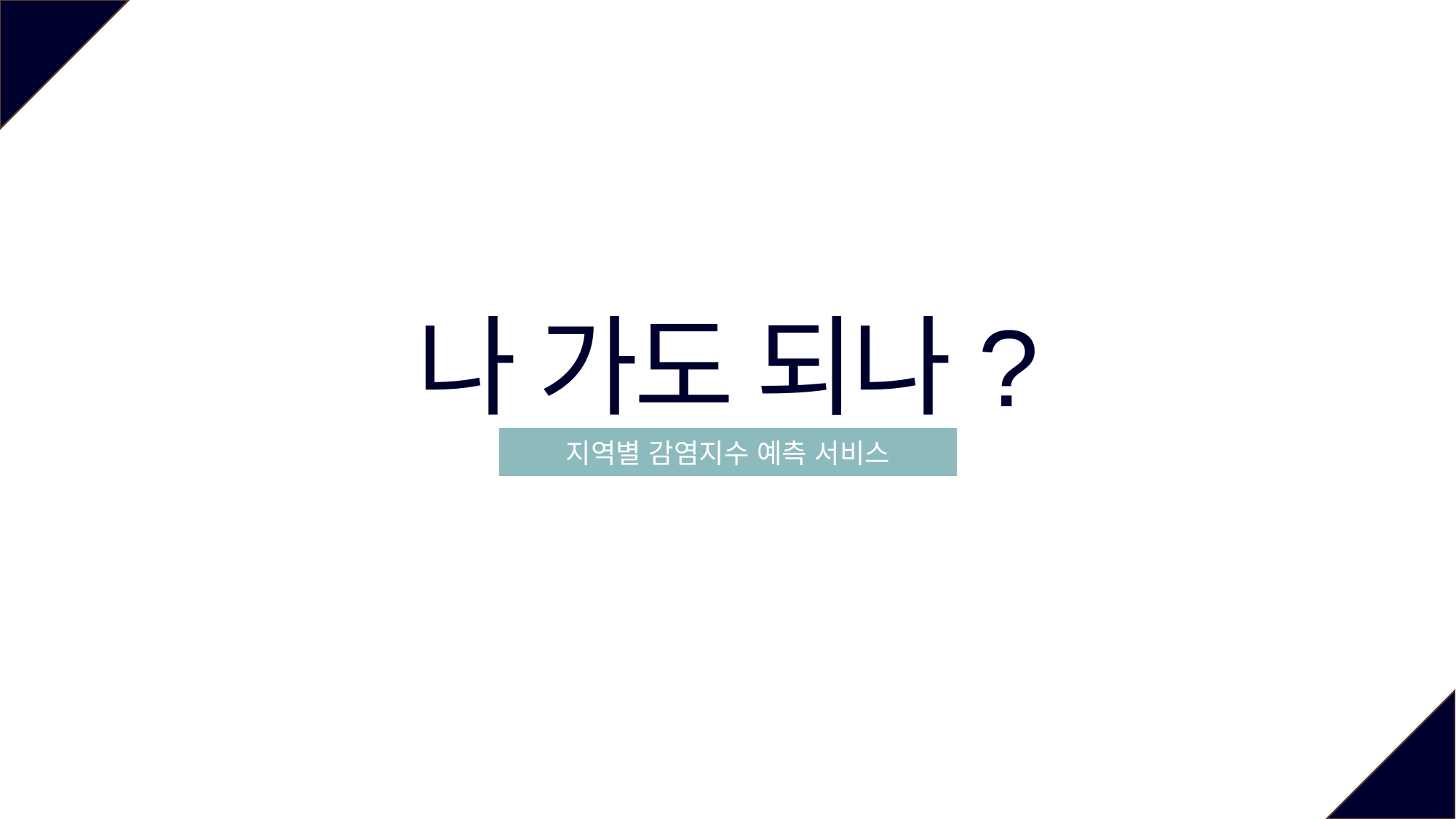

나 가도 되나?
지역별 감염지수 예측 서비스